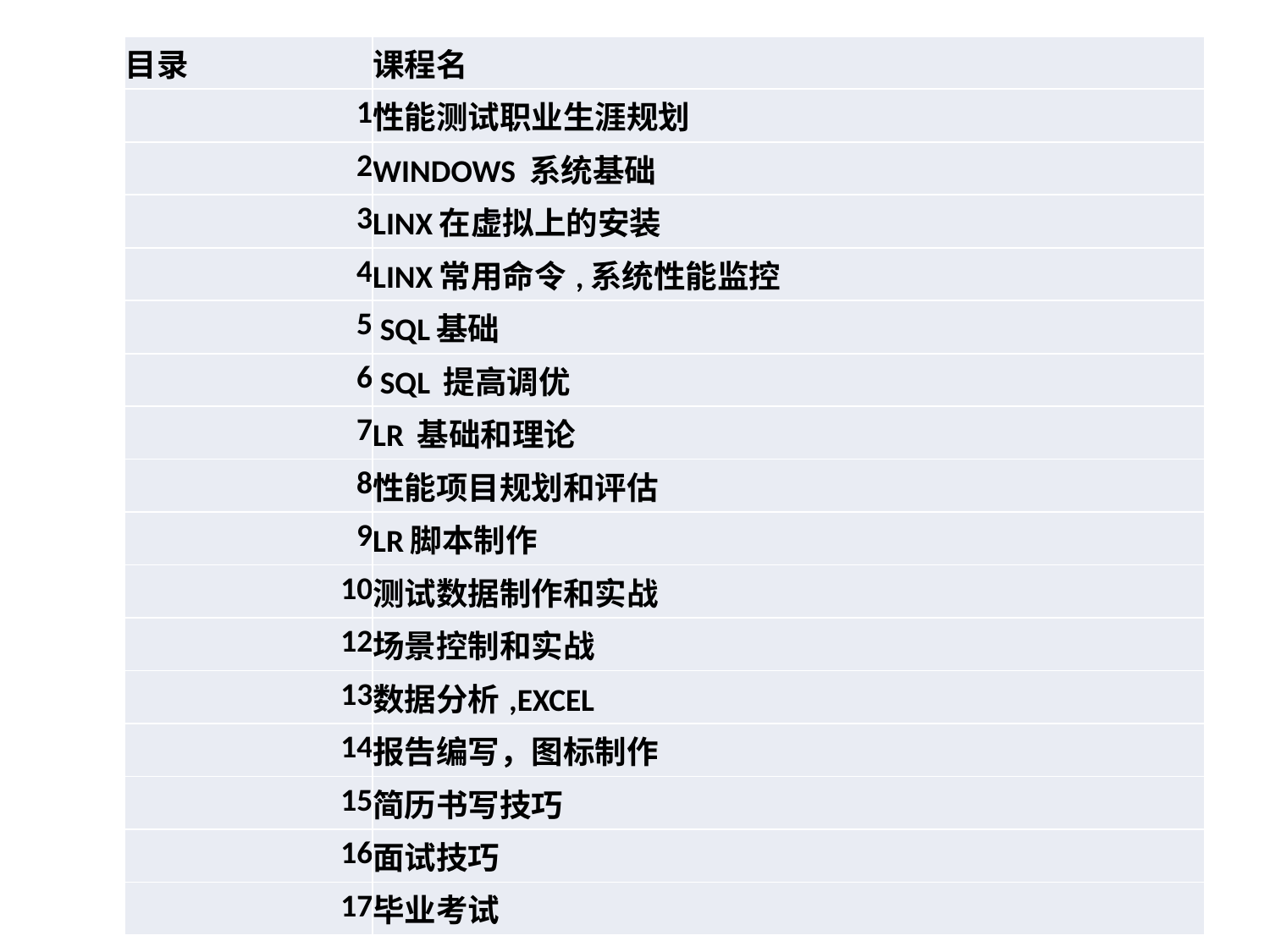

| 目录 | 课程名 |
| --- | --- |
| 1 | 性能测试职业生涯规划 |
| 2 | WINDOWS 系统基础 |
| 3 | LINX在虚拟上的安装 |
| 4 | LINX常用命令,系统性能监控 |
| 5 | SQL基础 |
| 6 | SQL 提高调优 |
| 7 | LR 基础和理论 |
| 8 | 性能项目规划和评估 |
| 9 | LR脚本制作 |
| 10 | 测试数据制作和实战 |
| 12 | 场景控制和实战 |
| 13 | 数据分析,EXCEL |
| 14 | 报告编写，图标制作 |
| 15 | 简历书写技巧 |
| 16 | 面试技巧 |
| 17 | 毕业考试 |
# YY入门课程